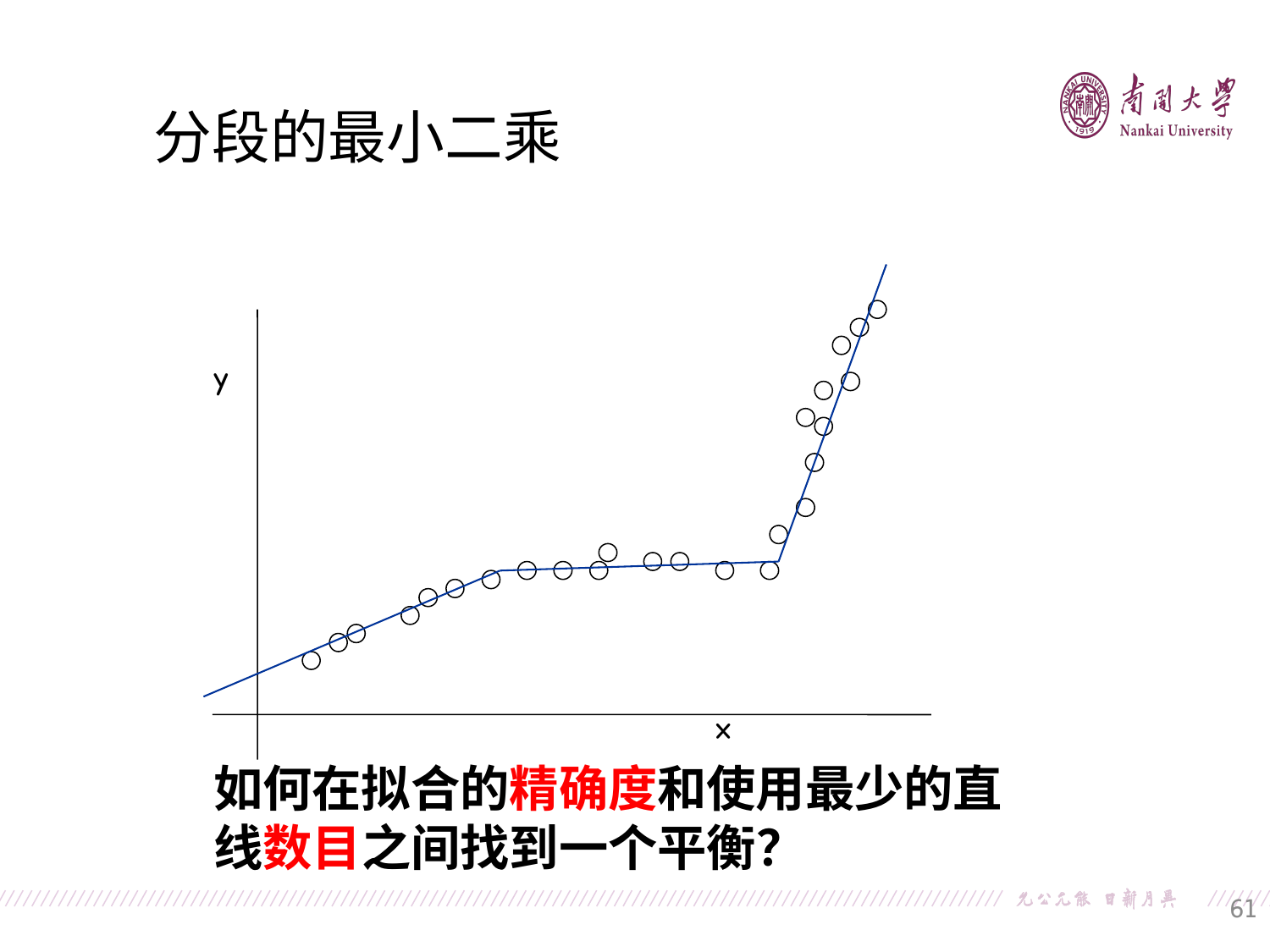

分段的最小二乘

y

x

如何在拟合的精确度和使用最少的直线数目之间找到一个平衡？
61